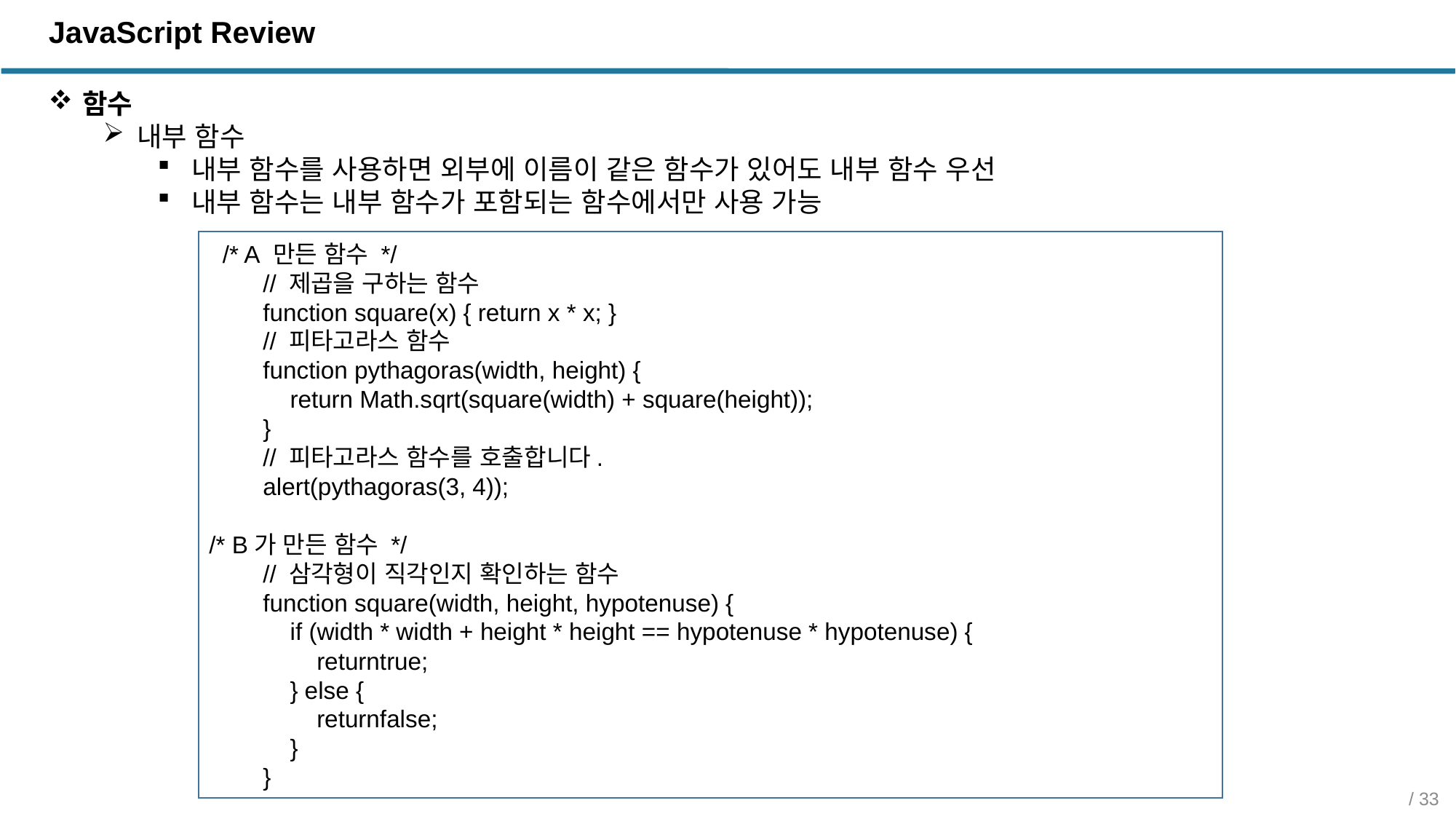

JavaScript Review
함수
내부 함수
내부 함수를 사용하면 외부에 이름이 같은 함수가 있어도 내부 함수 우선
내부 함수는 내부 함수가 포함되는 함수에서만 사용 가능
  /* A 만든 함수 */
        // 제곱을 구하는 함수
        function square(x) { return x * x; }
        // 피타고라스 함수
        function pythagoras(width, height) {
            return Math.sqrt(square(width) + square(height));
        }
        // 피타고라스 함수를 호출합니다.
        alert(pythagoras(3, 4));

/* B가 만든 함수 */
        // 삼각형이 직각인지 확인하는 함수
        function square(width, height, hypotenuse) {
            if (width * width + height * height == hypotenuse * hypotenuse) {
                returntrue;
            } else {
                returnfalse;
            }
        }
/ 33